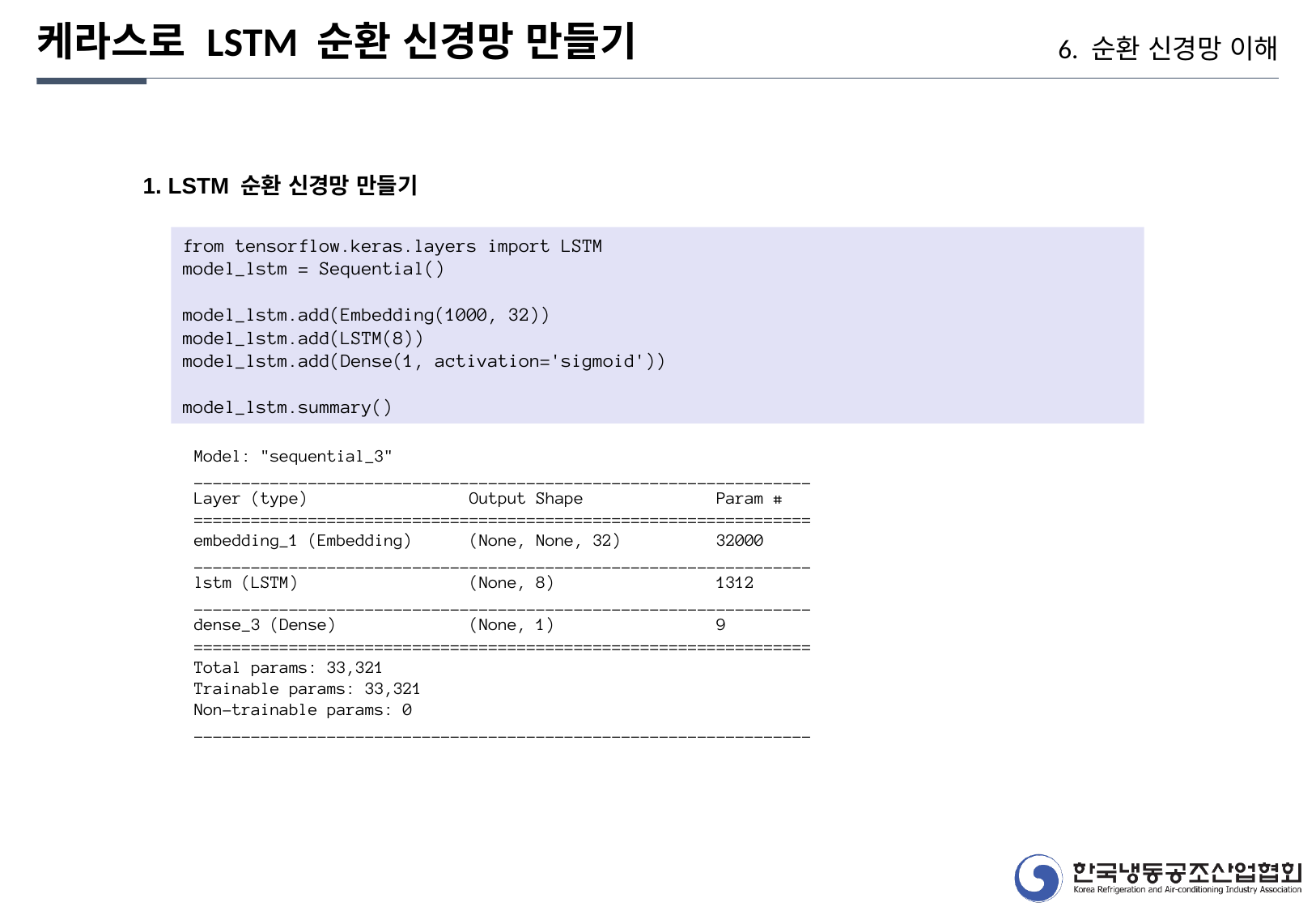

케라스로 LSTM 순환 신경망 만들기
6. 순환 신경망 이해
1. LSTM 순환 신경망 만들기
from tensorflow.keras.layers import LSTM
model_lstm = Sequential()

model_lstm.add(Embedding(1000, 32))
model_lstm.add(LSTM(8))
model_lstm.add(Dense(1, activation='sigmoid'))

model_lstm.summary()
Model: "sequential_3"
_________________________________________________________________
Layer (type)                 Output Shape              Param #
=================================================================
embedding_1 (Embedding)      (None, None, 32)          32000
_________________________________________________________________
lstm (LSTM)                  (None, 8)                 1312
_________________________________________________________________
dense_3 (Dense)              (None, 1)                 9
=================================================================
Total params: 33,321
Trainable params: 33,321
Non-trainable params: 0
_________________________________________________________________